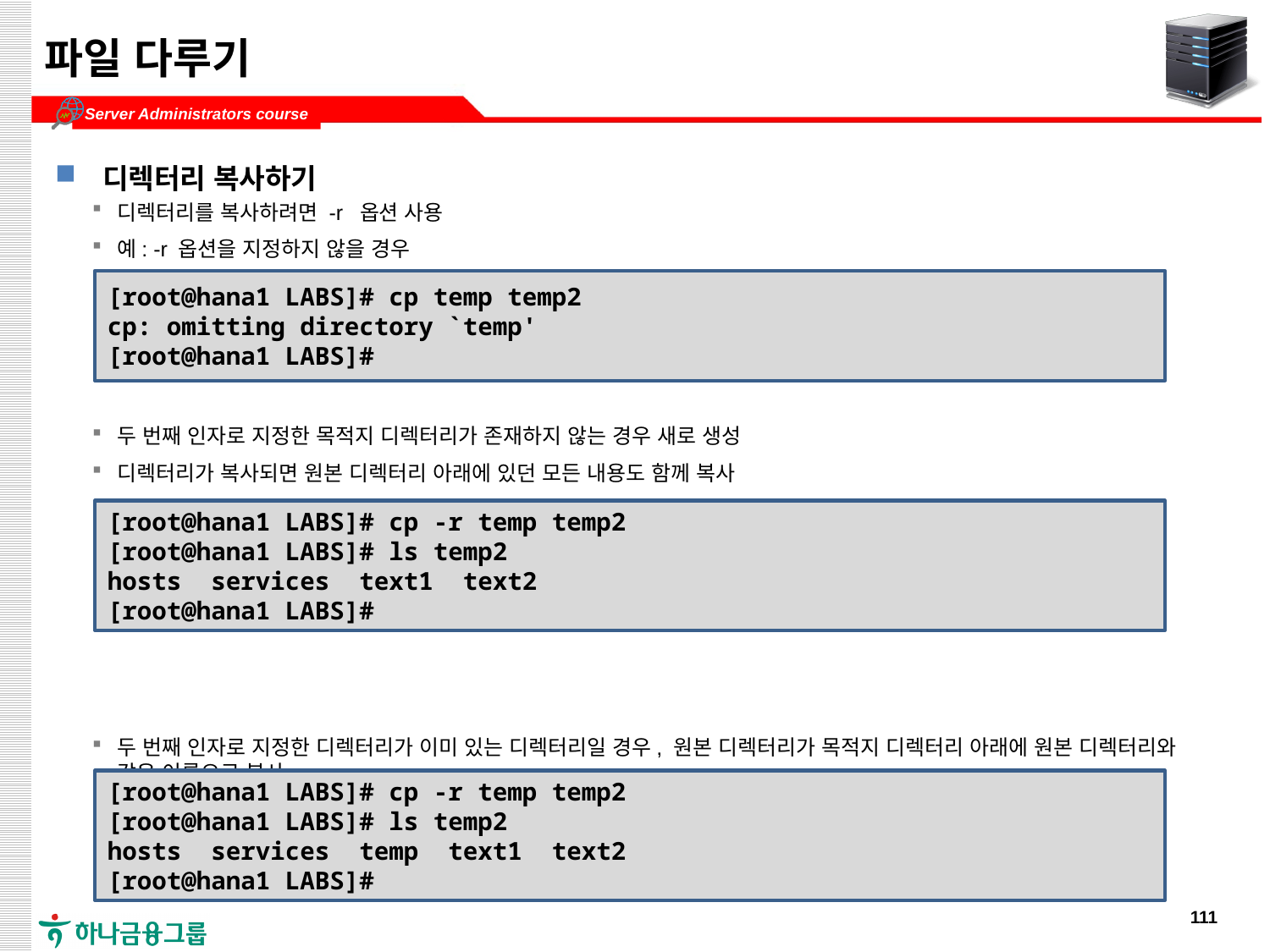

# 파일 다루기
디렉터리 복사하기
디렉터리를 복사하려면 -r  옵션 사용
예: -r 옵션을 지정하지 않을 경우

두 번째 인자로 지정한 목적지 디렉터리가 존재하지 않는 경우 새로 생성
디렉터리가 복사되면 원본 디렉터리 아래에 있던 모든 내용도 함께 복사
예: temp 디렉터리를 temp2 디렉터리로 복사

두 번째 인자로 지정한 디렉터리가 이미 있는 디렉터리일 경우, 원본 디렉터리가 목적지 디렉터리 아래에 원본 디렉터리와 같은 이름으로 복사
예:  temp 디렉터리를 다시 temp2 디렉터리로 복사(이미 앞에서 temp2 디렉터리가 생성되었으므로 이번에는 temp 디렉터리가 temp2 디렉터리 아래에 복사)

[root@hana1 LABS]# cp temp temp2
cp: omitting directory `temp'
[root@hana1 LABS]#
[root@hana1 LABS]# cp -r temp temp2
[root@hana1 LABS]# ls temp2
hosts  services  text1  text2
[root@hana1 LABS]#
[root@hana1 LABS]# cp -r temp temp2
[root@hana1 LABS]# ls temp2
hosts  services  temp  text1  text2
[root@hana1 LABS]#